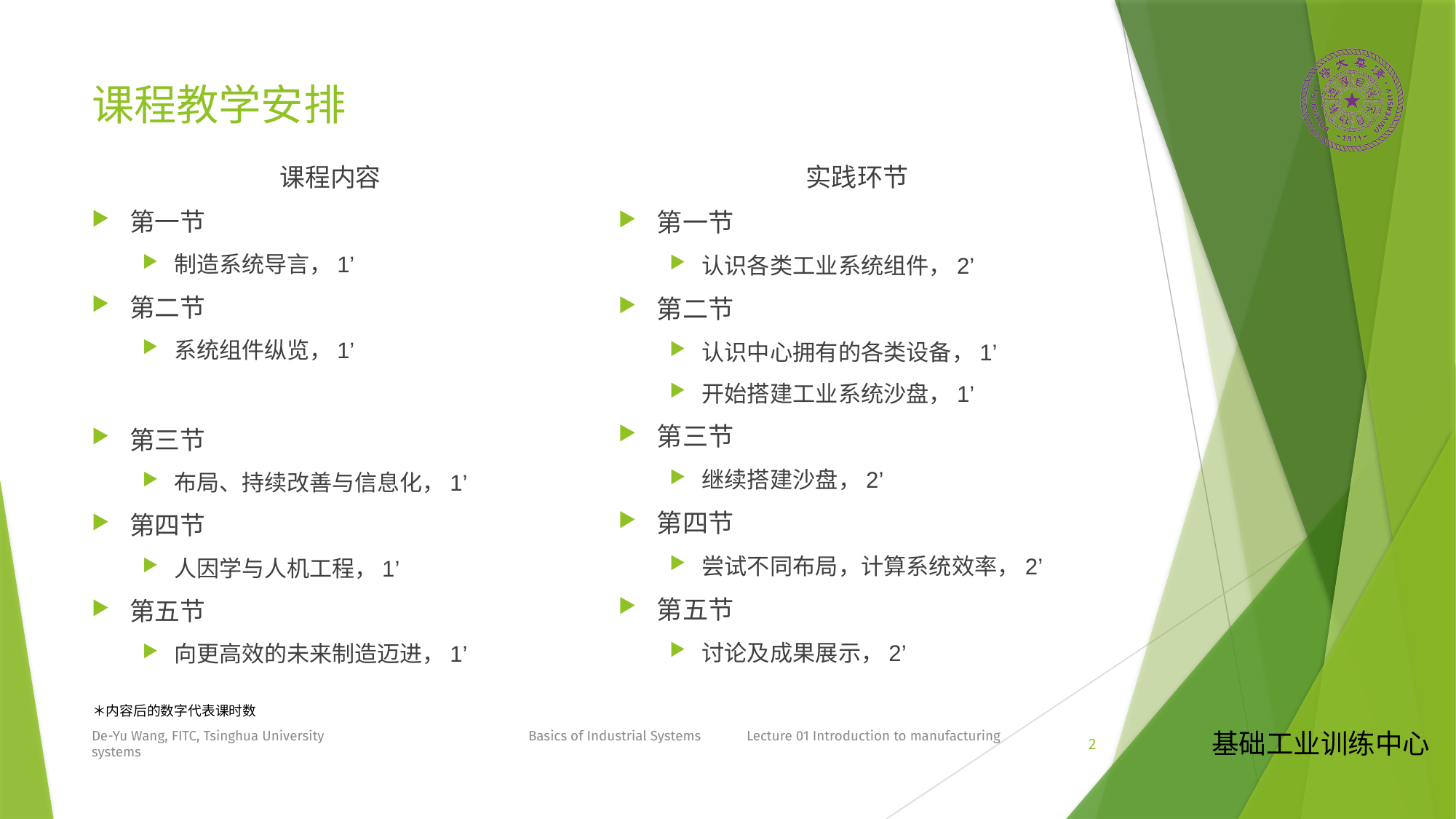

# 课程教学安排
课程内容
第一节
制造系统导言，1’
第二节
系统组件纵览，1’

第三节
布局、持续改善与信息化，1’
第四节
人因学与人机工程，1’
第五节
向更高效的未来制造迈进，1’
实践环节
第一节
认识各类工业系统组件，2’
第二节
认识中心拥有的各类设备，1’
开始搭建工业系统沙盘，1’
第三节
继续搭建沙盘，2’
第四节
尝试不同布局，计算系统效率，2’
第五节
讨论及成果展示，2’
＊内容后的数字代表课时数
2